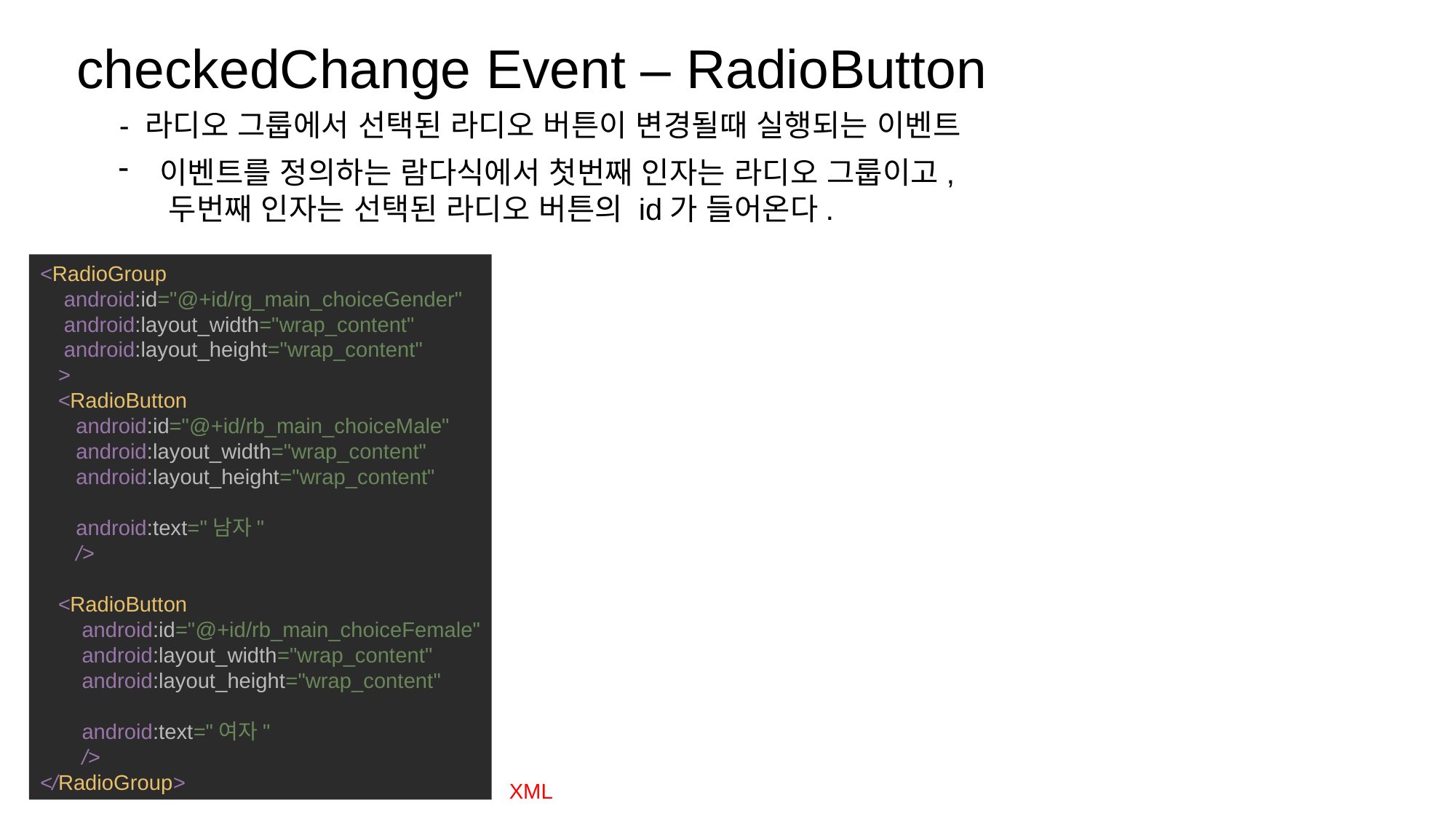

checkedChange Event – RadioButton
나눔스퀘어OTF ExtraBold
- 라디오 그룹에서 선택된 라디오 버튼이 변경될때 실행되는 이벤트
나눔스퀘어OTF Bold
이벤트를 정의하는 람다식에서 첫번째 인자는 라디오 그룹이고,
     두번째 인자는 선택된 라디오 버튼의 id가 들어온다.
나눔스퀘어OTF
<RadioGroup
    android:id="@+id/rg_main_choiceGender"
    android:layout_width="wrap_content"
    android:layout_height="wrap_content"
   >
   <RadioButton
      android:id="@+id/rb_main_choiceMale"
      android:layout_width="wrap_content"
      android:layout_height="wrap_content"
      android:text="남자"
      />
   <RadioButton
       android:id="@+id/rb_main_choiceFemale"
       android:layout_width="wrap_content"
       android:layout_height="wrap_content"
       android:text="여자"
       />
</RadioGroup>
나눔스퀘어_ac ExtraBold
나눔스퀘어_ac Bold
나눔스퀘어_ac
나눔스퀘어 ExtraBold
나눔스퀘어 Bold
나눔스퀘어
실행 화면
XML
나눔스퀘어 Light
Kotlin

XML